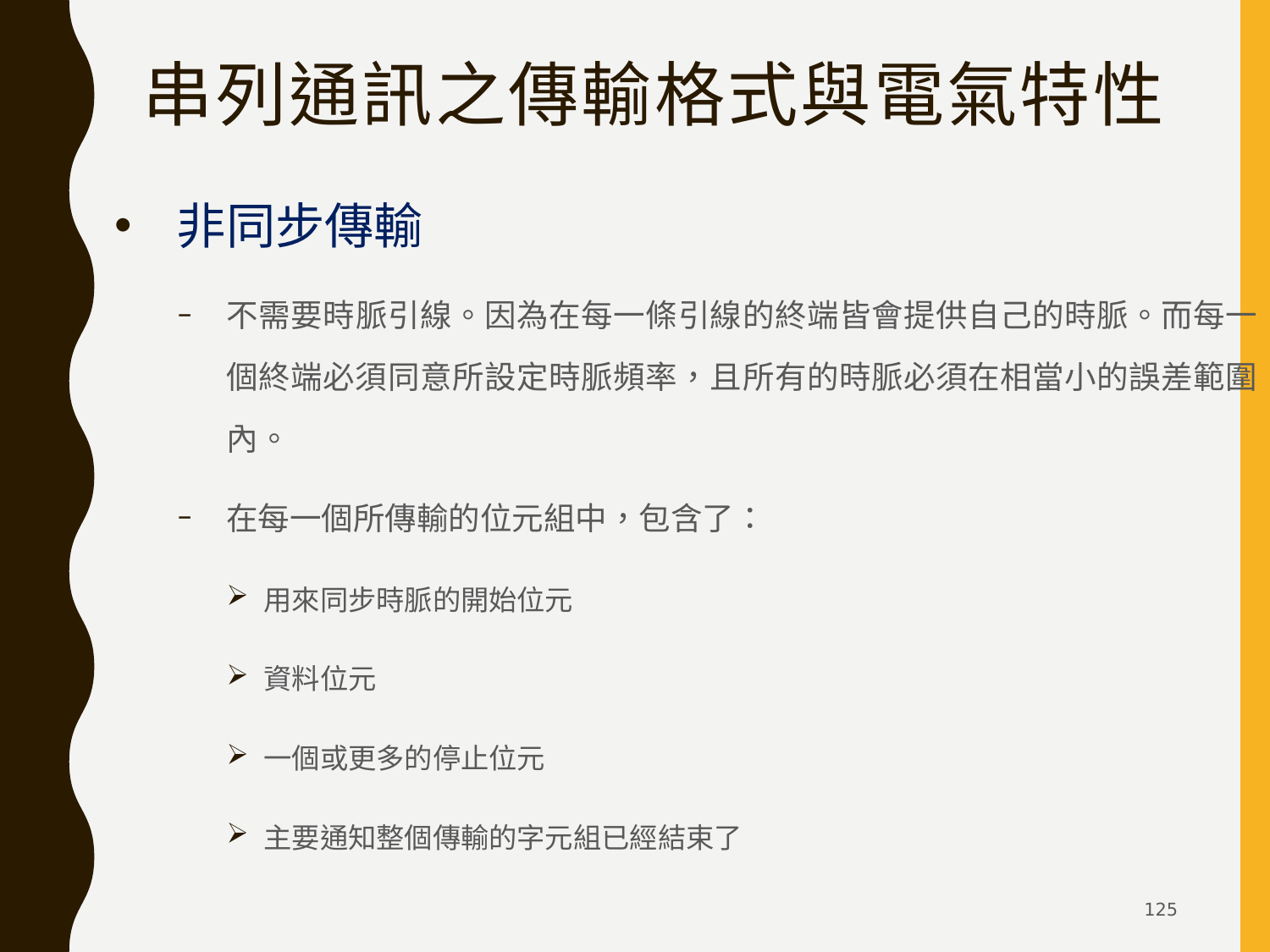

# 串列通訊之傳輸格式與電氣特性
非同步傳輸
不需要時脈引線。因為在每一條引線的終端皆會提供自己的時脈。而每一個終端必須同意所設定時脈頻率，且所有的時脈必須在相當小的誤差範圍內。
在每一個所傳輸的位元組中，包含了：
用來同步時脈的開始位元
資料位元
一個或更多的停止位元
主要通知整個傳輸的字元組已經結束了
125